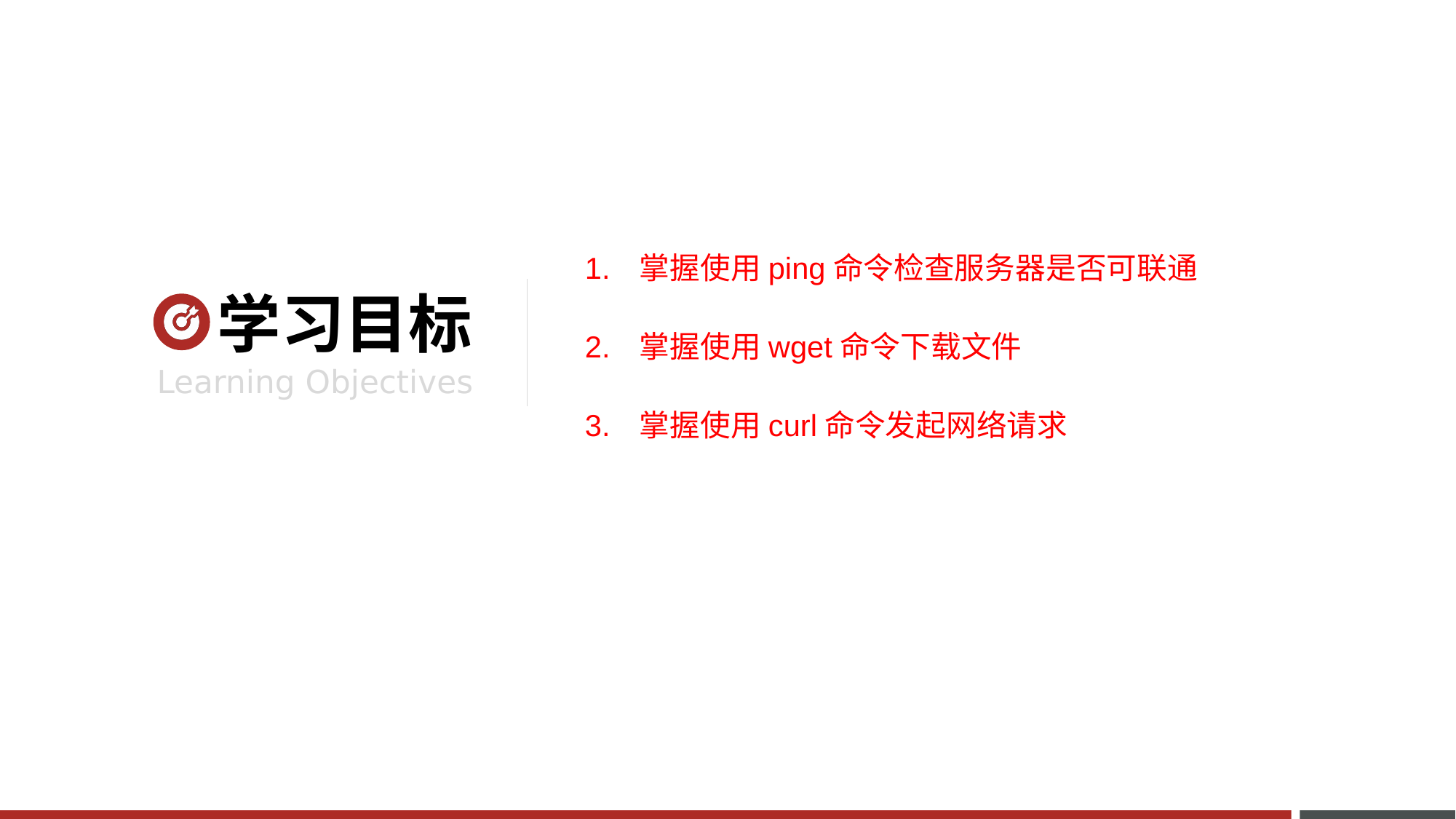

掌握使用ping命令检查服务器是否可联通
掌握使用wget命令下载文件
掌握使用curl命令发起网络请求